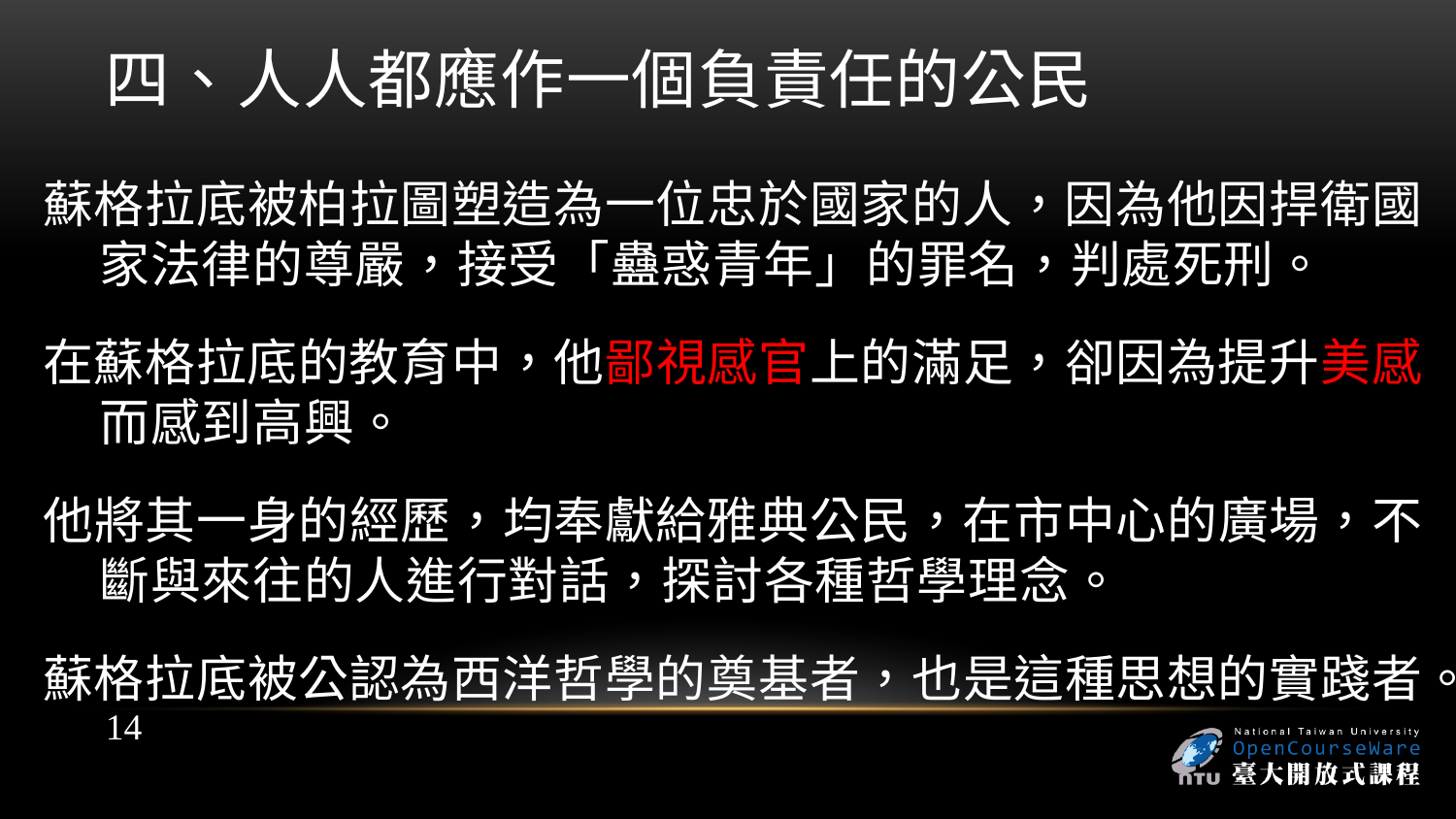

# 四、人人都應作一個負責任的公民
蘇格拉底被柏拉圖塑造為一位忠於國家的人，因為他因捍衛國家法律的尊嚴，接受「蠱惑青年」的罪名，判處死刑。
在蘇格拉底的教育中，他鄙視感官上的滿足，卻因為提升美感而感到高興。
他將其一身的經歷，均奉獻給雅典公民，在市中心的廣場，不斷與來往的人進行對話，探討各種哲學理念。
蘇格拉底被公認為西洋哲學的奠基者，也是這種思想的實踐者。

14